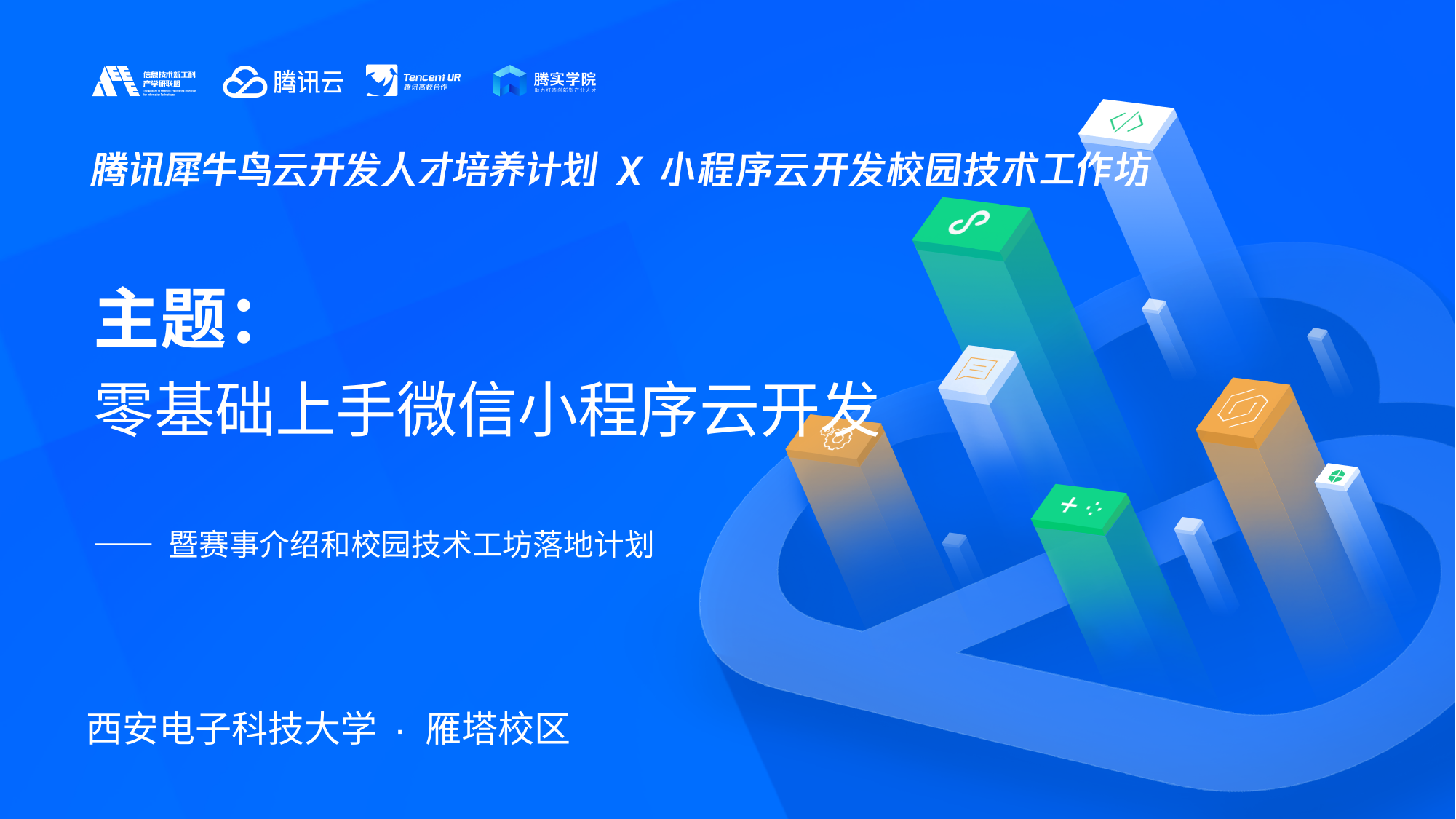

主题：
零基础上手微信小程序云开发

—— 暨赛事介绍和校园技术工坊落地计划
西安电子科技大学 · 雁塔校区